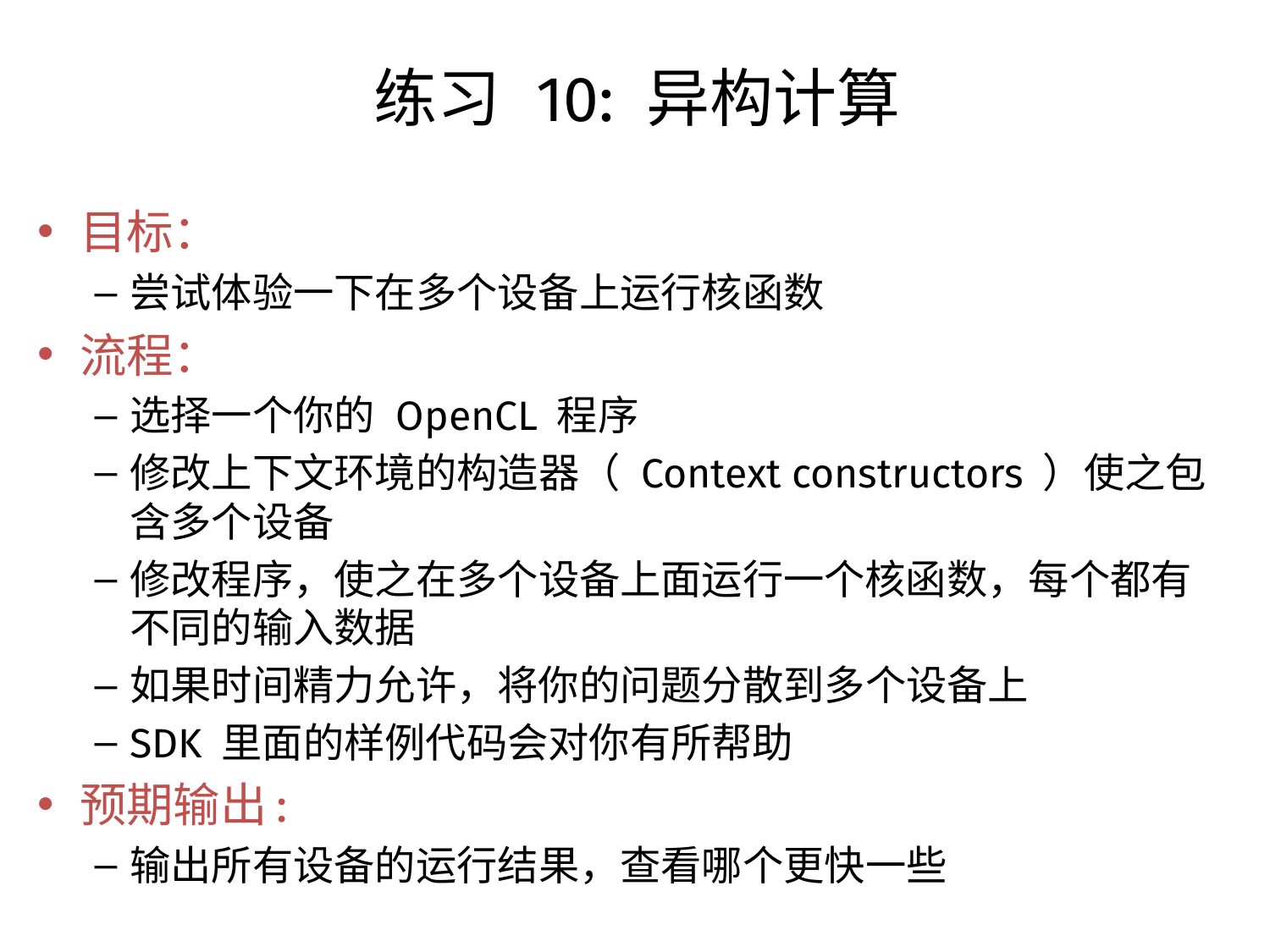

练习 10: 异构计算
目标：
尝试体验一下在多个设备上运行核函数
流程：
选择一个你的 OpenCL 程序
修改上下文环境的构造器（ Context constructors ）使之包含多个设备
修改程序，使之在多个设备上面运行一个核函数，每个都有不同的输入数据
如果时间精力允许，将你的问题分散到多个设备上
SDK 里面的样例代码会对你有所帮助
预期输出:
输出所有设备的运行结果，查看哪个更快一些